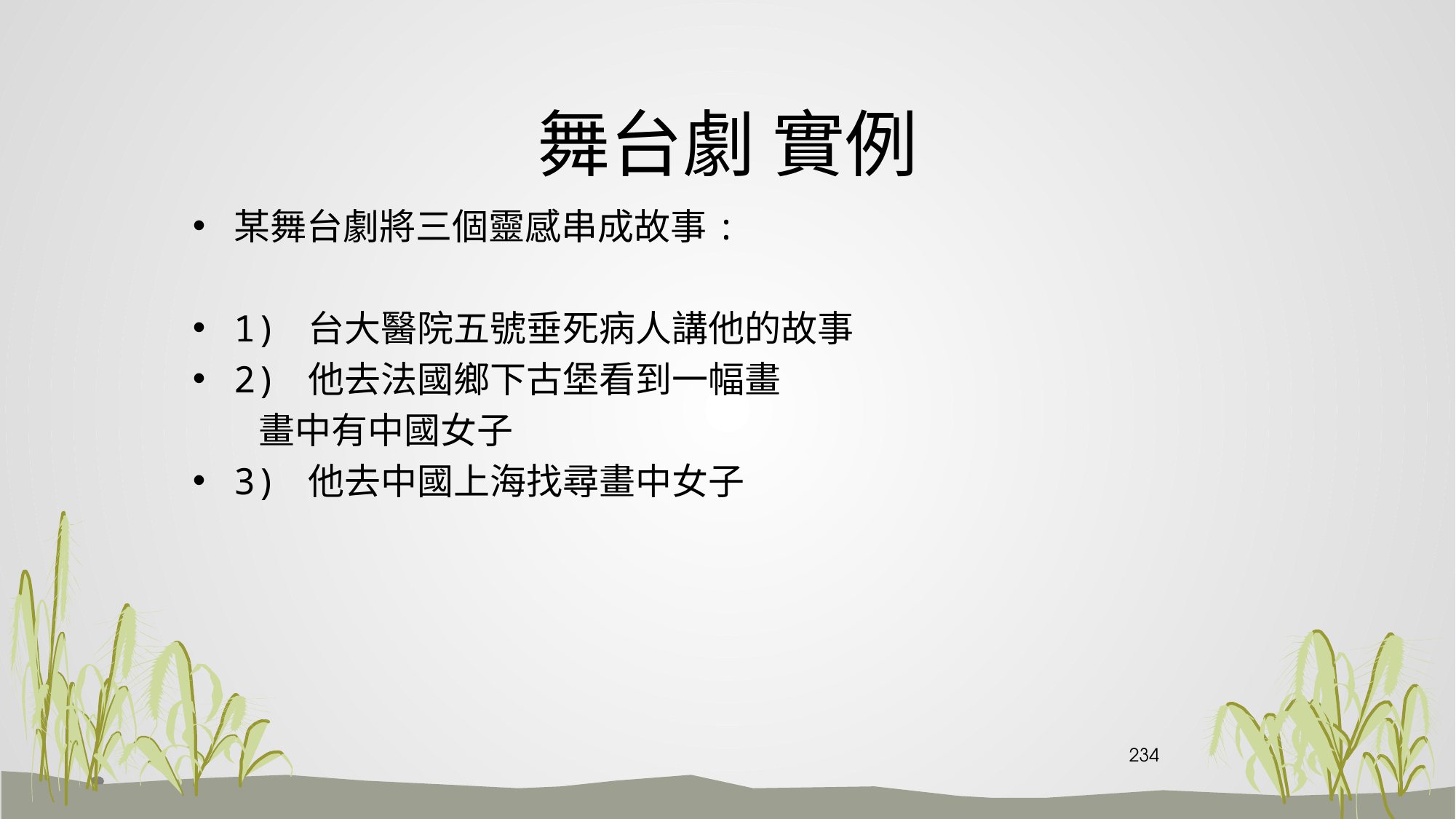

# 舞台劇 實例
某舞台劇將三個靈感串成故事:

1) 台大醫院五號垂死病人講他的故事
2) 他去法國鄉下古堡看到一幅畫
       畫中有中國女子
3) 他去中國上海找尋畫中女子
234